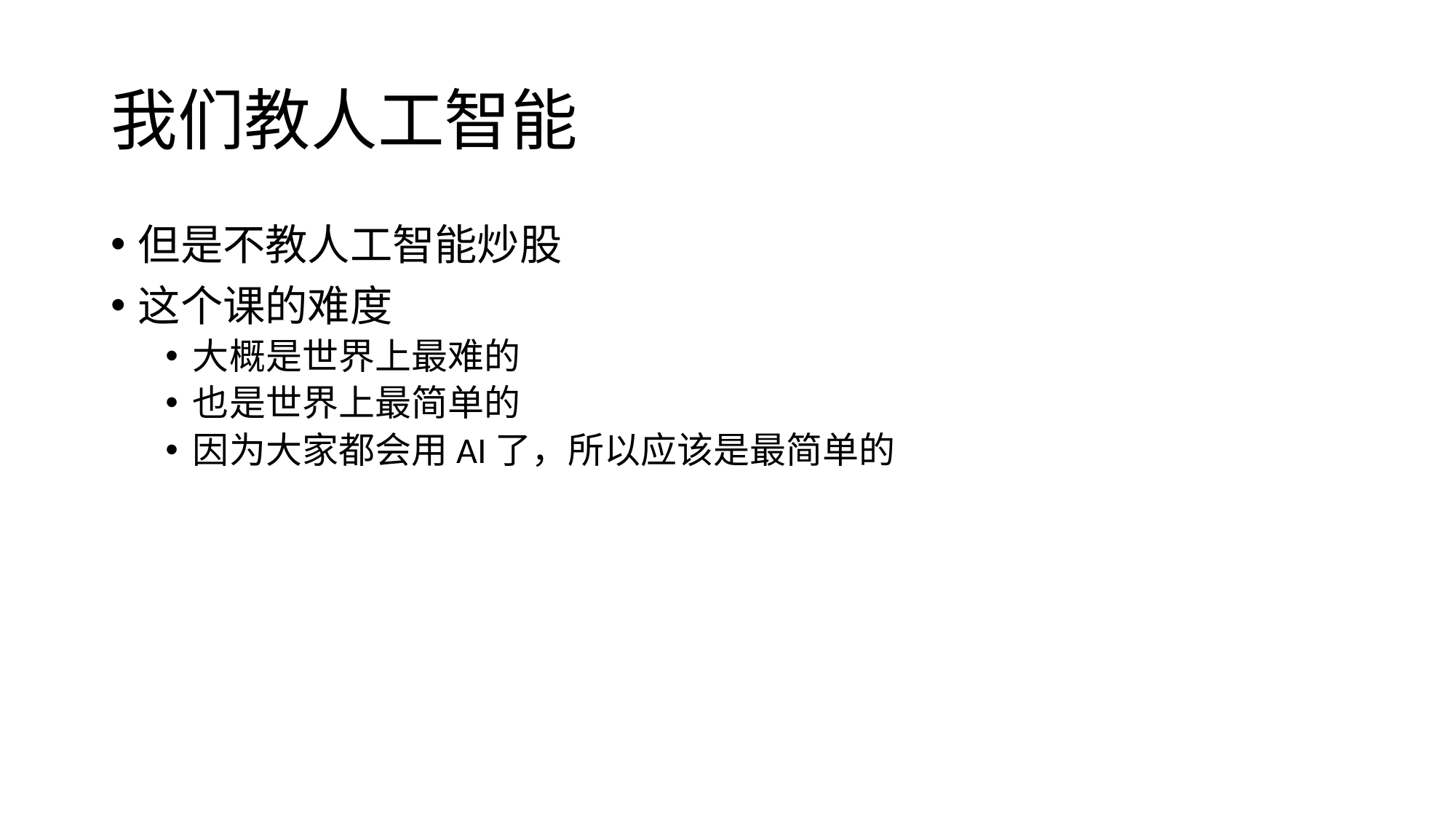

# 我们教人工智能
但是不教人工智能炒股
这个课的难度
大概是世界上最难的
也是世界上最简单的
因为大家都会用AI了，所以应该是最简单的